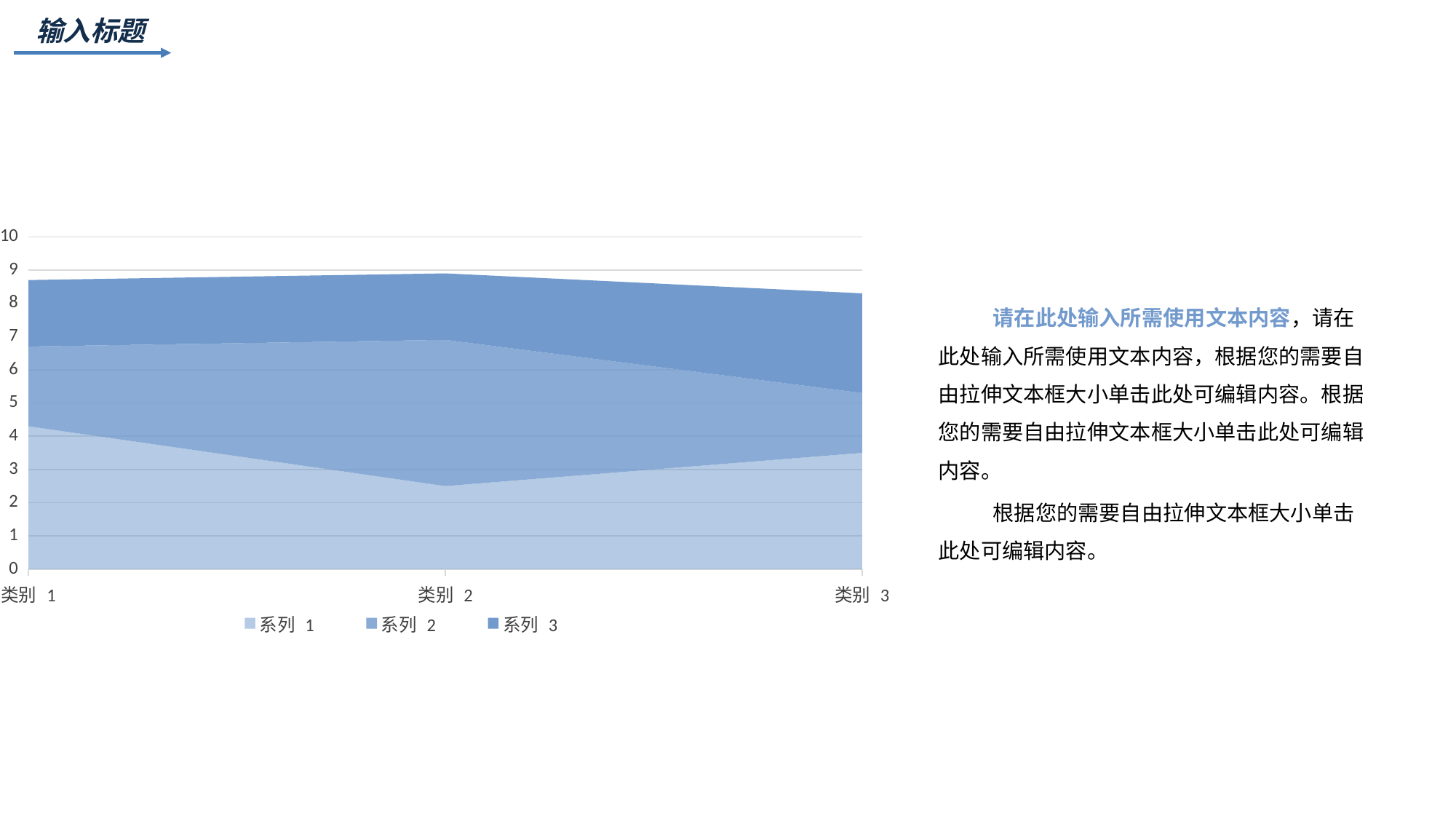

输入标题

### Chart

| Category | 系列 1 | 系列 2 | 系列 3 |
|---|---|---|---|
| 类别 1 | 4.3 | 2.4 | 2.0 |
| 类别 2 | 2.5 | 4.4 | 2.0 |
| 类别 3 | 3.5 | 1.8 | 3.0 |
请在此处输入所需使用文本内容，请在此处输入所需使用文本内容，根据您的需要自由拉伸文本框大小单击此处可编辑内容。根据您的需要自由拉伸文本框大小单击此处可编辑内容。
根据您的需要自由拉伸文本框大小单击此处可编辑内容。